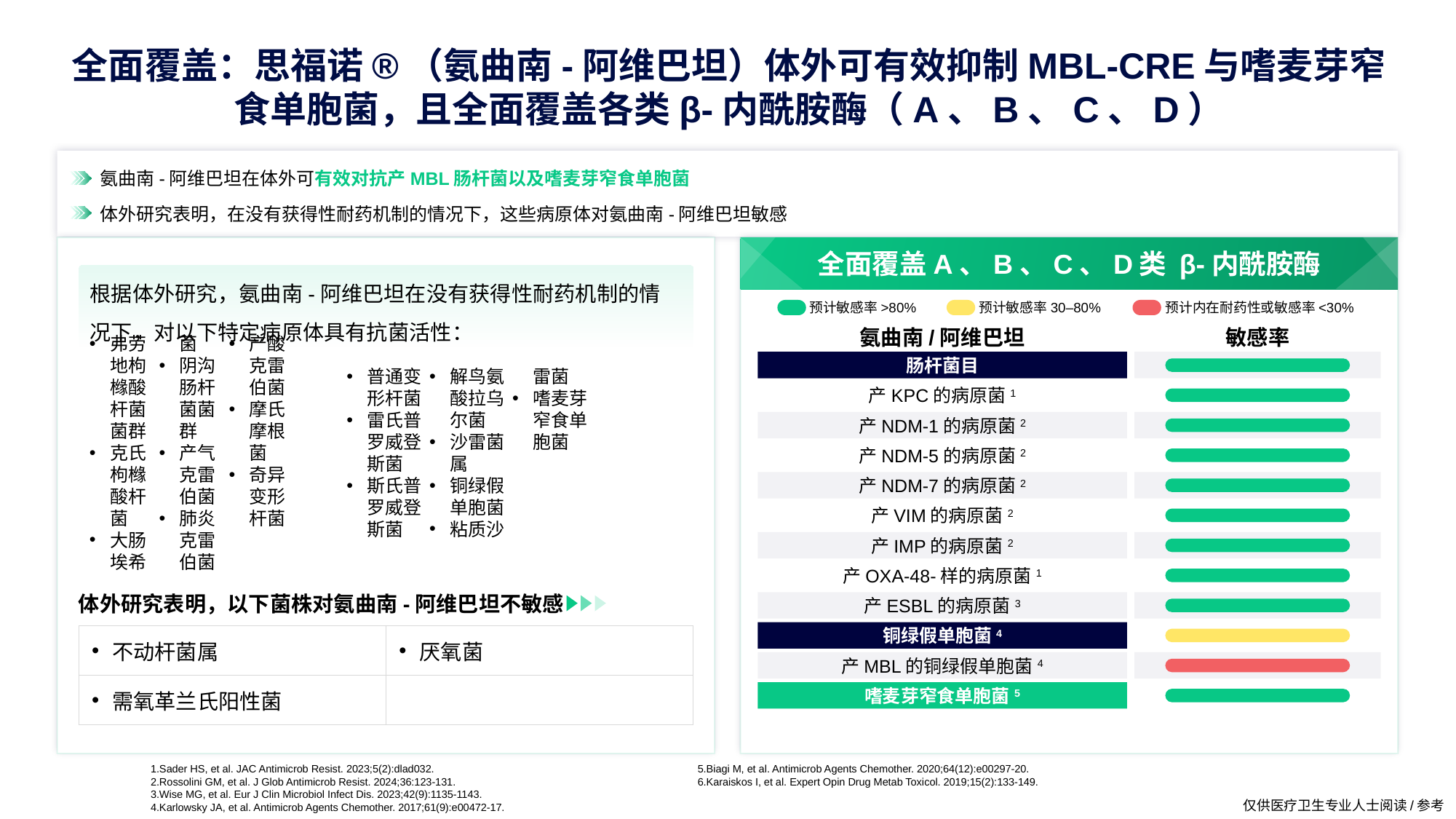

# 全面覆盖：思福诺®（氨曲南-阿维巴坦）体外可有效抑制MBL-CRE与嗜麦芽窄食单胞菌，且全面覆盖各类β-内酰胺酶（A、B、C、D）
氨曲南-阿维巴坦在体外可有效对抗产MBL肠杆菌以及嗜麦芽窄食单胞菌
体外研究表明，在没有获得性耐药机制的情况下，这些病原体对氨曲南-阿维巴坦敏感

全面覆盖A、B、C、D类 β-内酰胺酶

根据体外研究，氨曲南-阿维巴坦在没有获得性耐药机制的情况下，对以下特定病原体具有抗菌活性：
普通变形杆菌
雷氏普罗威登斯菌
斯氏普罗威登斯菌
解鸟氨酸拉乌尔菌
沙雷菌属
铜绿假单胞菌
粘质沙雷菌
嗜麦芽窄食单胞菌
弗劳地枸橼酸杆菌菌群
克氏枸橼酸杆菌
大肠埃希菌
阴沟肠杆菌菌群
产气克雷伯菌
肺炎克雷伯菌
产酸克雷伯菌
摩氏摩根菌
奇异变形杆菌
预计敏感率>80%

预计敏感率30–80%

预计内在耐药性或敏感率<30%

氨曲南/阿维巴坦
敏感率
肠杆菌目

产KPC的病原菌1

产NDM-1的病原菌2

产NDM-5的病原菌2

产NDM-7的病原菌2

产VIM的病原菌2

产IMP的病原菌2

产OXA-48-样的病原菌1

产ESBL的病原菌3

铜绿假单胞菌4

产MBL的铜绿假单胞菌4

嗜麦芽窄食单胞菌5

体外研究表明，以下菌株对氨曲南-阿维巴坦不敏感

| 不动杆菌属 | 厌氧菌 |
| --- | --- |
| 需氧革兰氏阳性菌 |  |
Sader HS, et al. JAC Antimicrob Resist. 2023;5(2):dlad032.
Rossolini GM, et al. J Glob Antimicrob Resist. 2024;36:123-131.
Wise MG, et al. Eur J Clin Microbiol Infect Dis. 2023;42(9):1135-1143.
Karlowsky JA, et al. Antimicrob Agents Chemother. 2017;61(9):e00472-17.
Biagi M, et al. Antimicrob Agents Chemother. 2020;64(12):e00297-20.
Karaiskos I, et al. Expert Opin Drug Metab Toxicol. 2019;15(2):133-149.
仅供医疗卫生专业人士阅读/参考